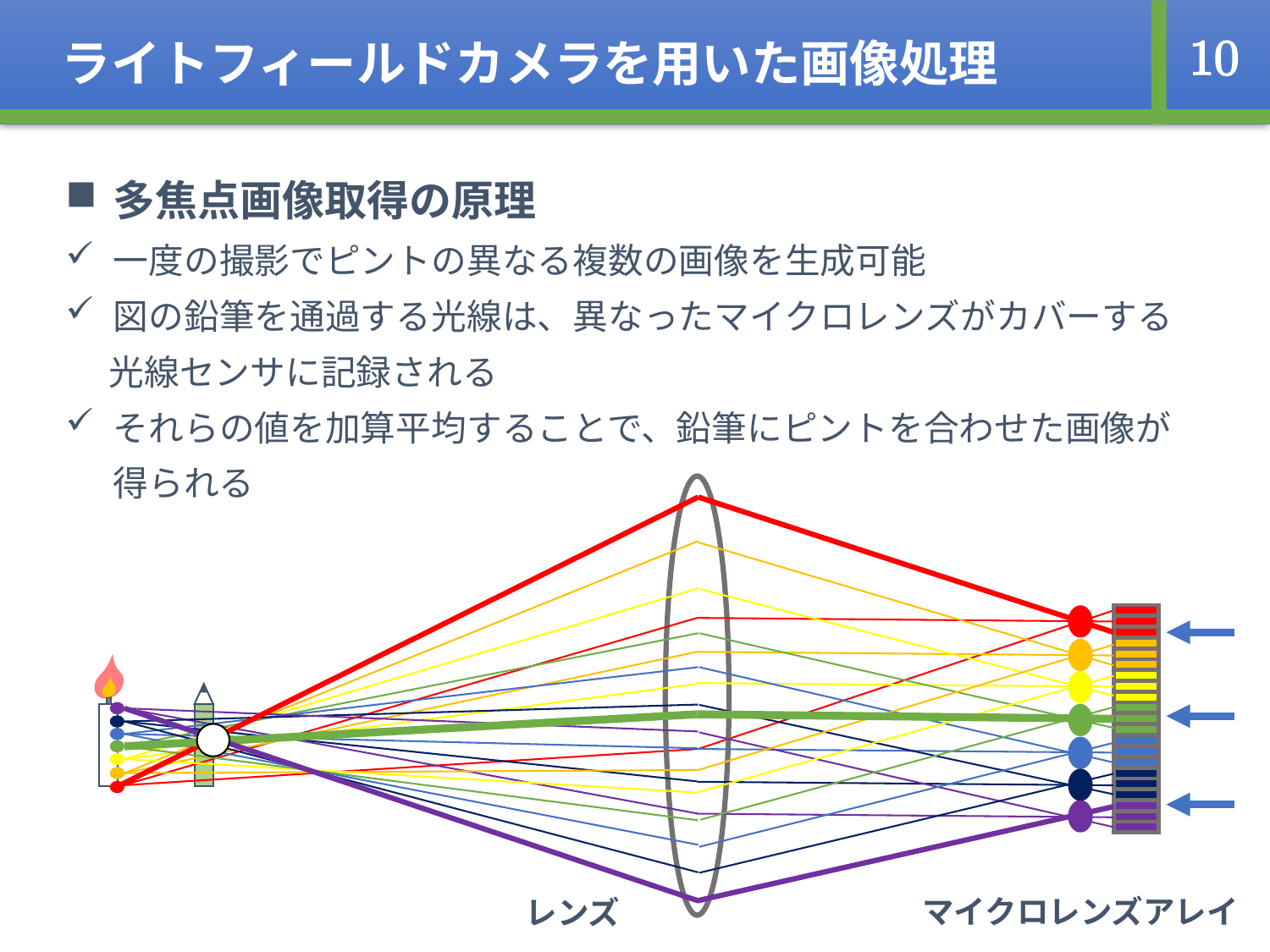

ライトフィールドカメラを用いた画像処理
10

多焦点画像取得の原理
一度の撮影でピントの異なる複数の画像を生成可能
図の鉛筆を通過する光線は、異なったマイクロレンズがカバーする
　 光線センサに記録される
それらの値を加算平均することで、鉛筆にピントを合わせた画像が
     得られる

マイクロレンズアレイ
レンズ